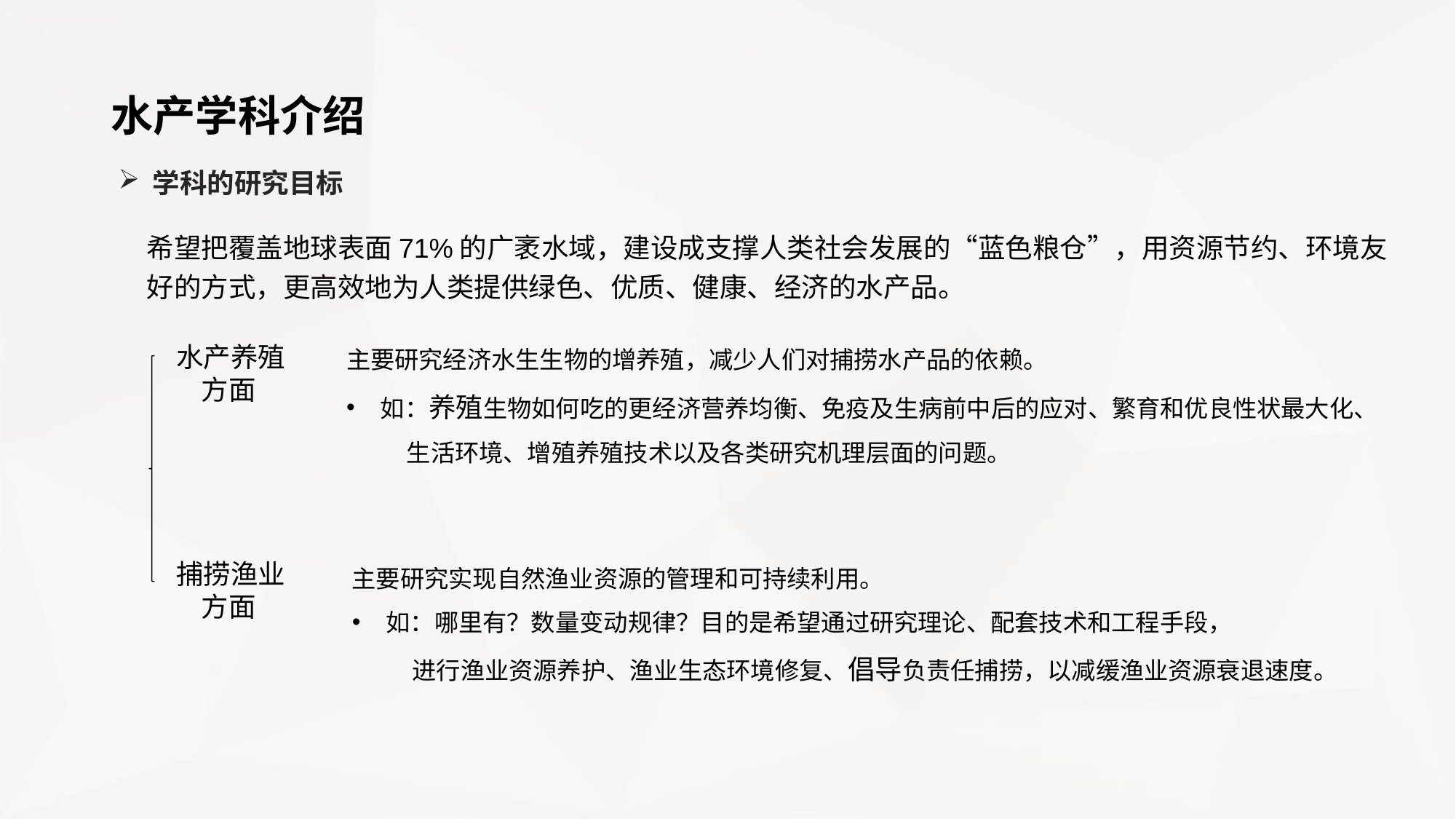

水产学科介绍
学科的研究目标
希望把覆盖地球表面71%的广袤水域，建设成支撑人类社会发展的“蓝色粮仓”，用资源节约、环境友好的方式，更高效地为人类提供绿色、优质、健康、经济的水产品。
主要研究经济水生生物的增养殖，减少人们对捕捞水产品的依赖。
如：养殖生物如何吃的更经济营养均衡、免疫及生病前中后的应对、繁育和优良性状最大化、
          生活环境、增殖养殖技术以及各类研究机理层面的问题。
水产养殖
   方面

主要研究实现自然渔业资源的管理和可持续利用。
如：哪里有？数量变动规律？目的是希望通过研究理论、配套技术和工程手段，
          进行渔业资源养护、渔业生态环境修复、倡导负责任捕捞，以减缓渔业资源衰退速度。
捕捞渔业
   方面